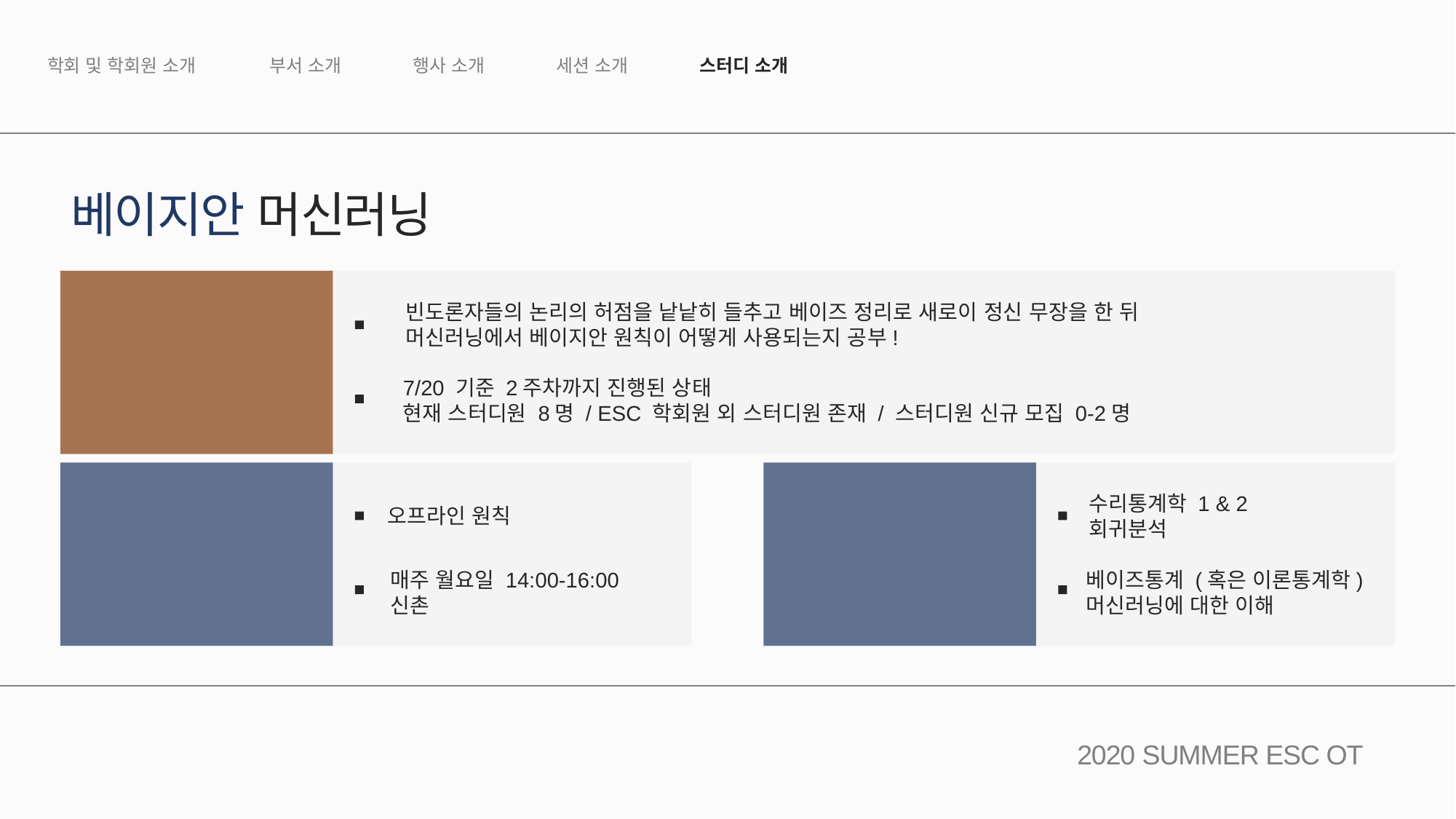

행사 소개
세션 소개
스터디 소개
부서 소개
학회 및 학회원 소개
베이지안 머신러닝

빈도론자들의 논리의 허점을 낱낱히 들추고 베이즈 정리로 새로이 정신 무장을 한 뒤
머신러닝에서 베이지안 원칙이 어떻게 사용되는지 공부!

스터디
소개
7/20 기준 2주차까지 진행된 상태
현재 스터디원 8명 / ESC 학회원 외 스터디원 존재 / 스터디원 신규 모집 0-2명

수리통계학 1 & 2
회귀분석
오프라인 원칙

스터디
선수 과목
스터디
일정
베이즈통계 (혹은 이론통계학)
머신러닝에 대한 이해
매주 월요일 14:00-16:00
신촌

2020 SUMMER ESC OT